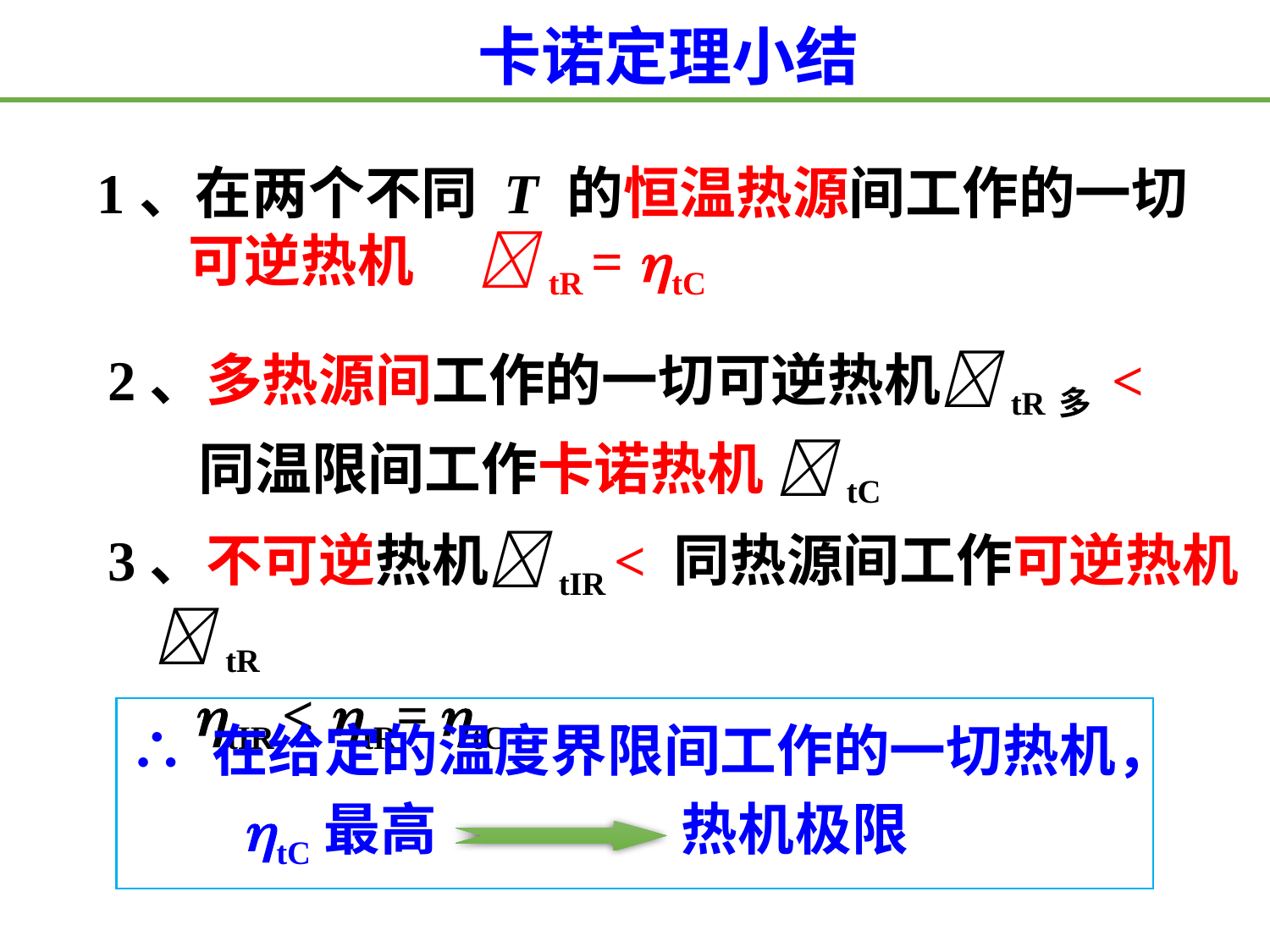

卡诺定理小结
1、在两个不同 T 的恒温热源间工作的一切
      可逆热机     ηtR = ηtC
2、多热源间工作的一切可逆热机ηtR多 <
      同温限间工作卡诺热机 ηtC
3、不可逆热机ηtIR < 同热源间工作可逆热机ηtR
      ηtIR < ηtR= ηtC

∴ 在给定的温度界限间工作的一切热机，
        ηtC最高                   热机极限